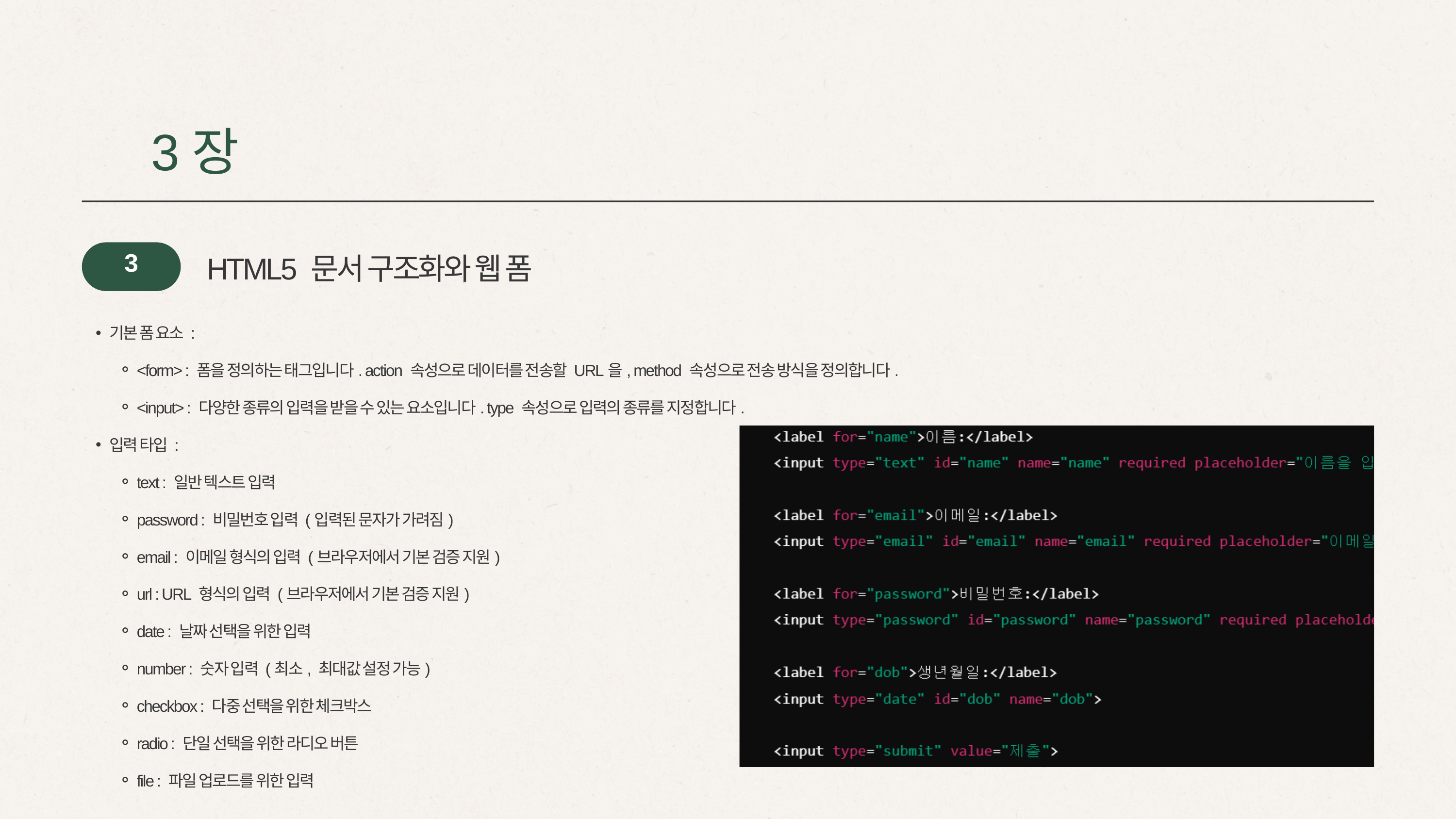

3장

3
HTML5 문서 구조화와 웹 폼

기본 폼 요소 :
<form> : 폼을 정의하는 태그입니다. action 속성으로 데이터를 전송할 URL을, method 속성으로 전송 방식을 정의합니다.
<input> : 다양한 종류의 입력을 받을 수 있는 요소입니다. type 속성으로 입력의 종류를 지정합니다.
입력 타입 :
text : 일반 텍스트 입력
password : 비밀번호 입력 (입력된 문자가 가려짐)
email : 이메일 형식의 입력 (브라우저에서 기본 검증 지원)
url : URL 형식의 입력 (브라우저에서 기본 검증 지원)
date : 날짜 선택을 위한 입력
number : 숫자 입력 (최소, 최대값 설정 가능)
checkbox : 다중 선택을 위한 체크박스
radio : 단일 선택을 위한 라디오 버튼
file : 파일 업로드를 위한 입력